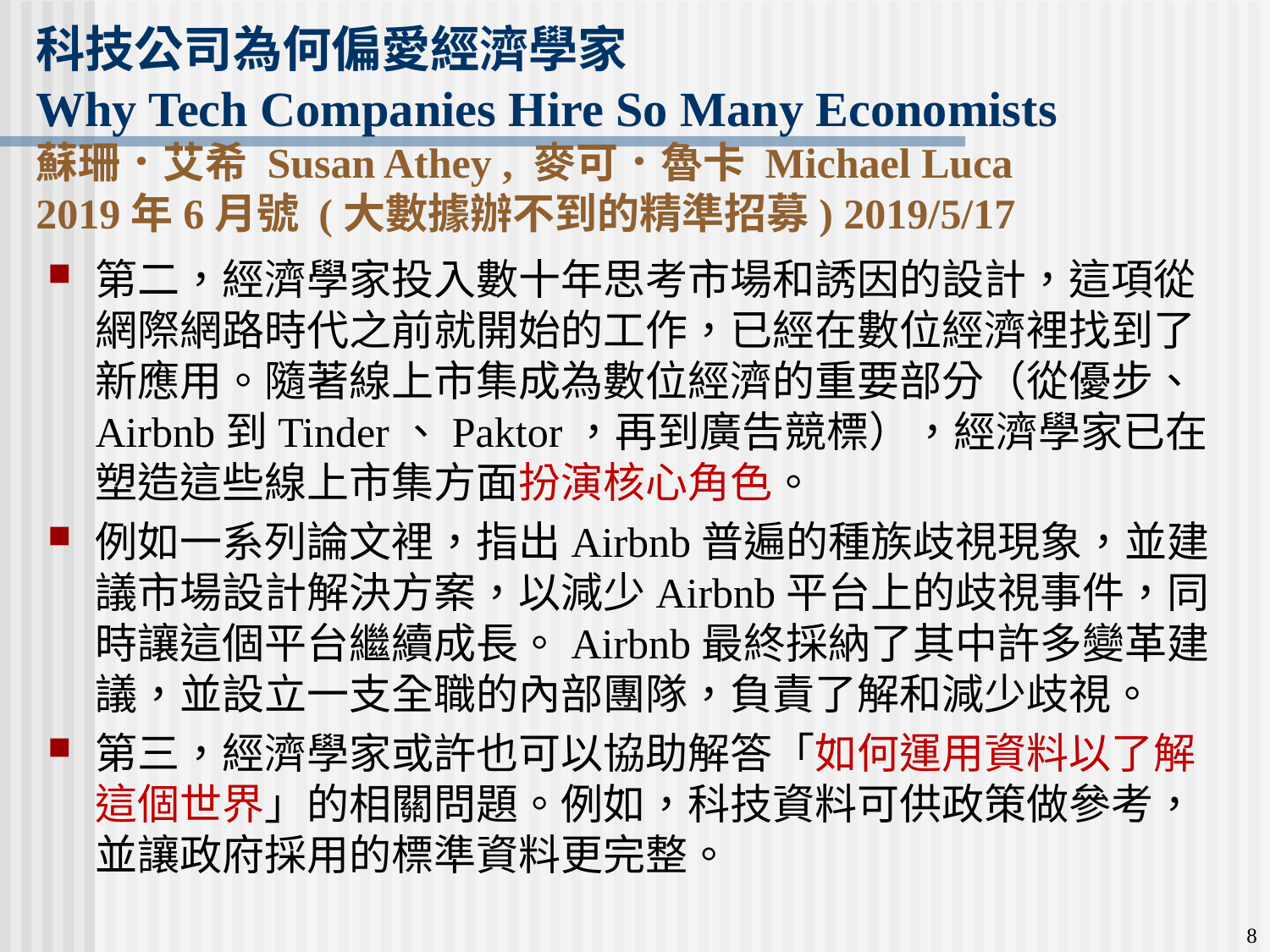

科技公司為何偏愛經濟學家
Why Tech Companies Hire So Many Economists
蘇珊．艾希 Susan Athey , 麥可．魯卡 Michael Luca
2019年6月號 (大數據辦不到的精準招募) 2019/5/17
第二，經濟學家投入數十年思考市場和誘因的設計，這項從網際網路時代之前就開始的工作，已經在數位經濟裡找到了新應用。隨著線上市集成為數位經濟的重要部分（從優步、Airbnb到Tinder、Paktor，再到廣告競標），經濟學家已在塑造這些線上市集方面扮演核心角色。
例如一系列論文裡，指出Airbnb普遍的種族歧視現象，並建議市場設計解決方案，以減少Airbnb平台上的歧視事件，同時讓這個平台繼續成長。Airbnb最終採納了其中許多變革建議，並設立一支全職的內部團隊，負責了解和減少歧視。
第三，經濟學家或許也可以協助解答「如何運用資料以了解這個世界」的相關問題。例如，科技資料可供政策做參考，並讓政府採用的標準資料更完整。
8